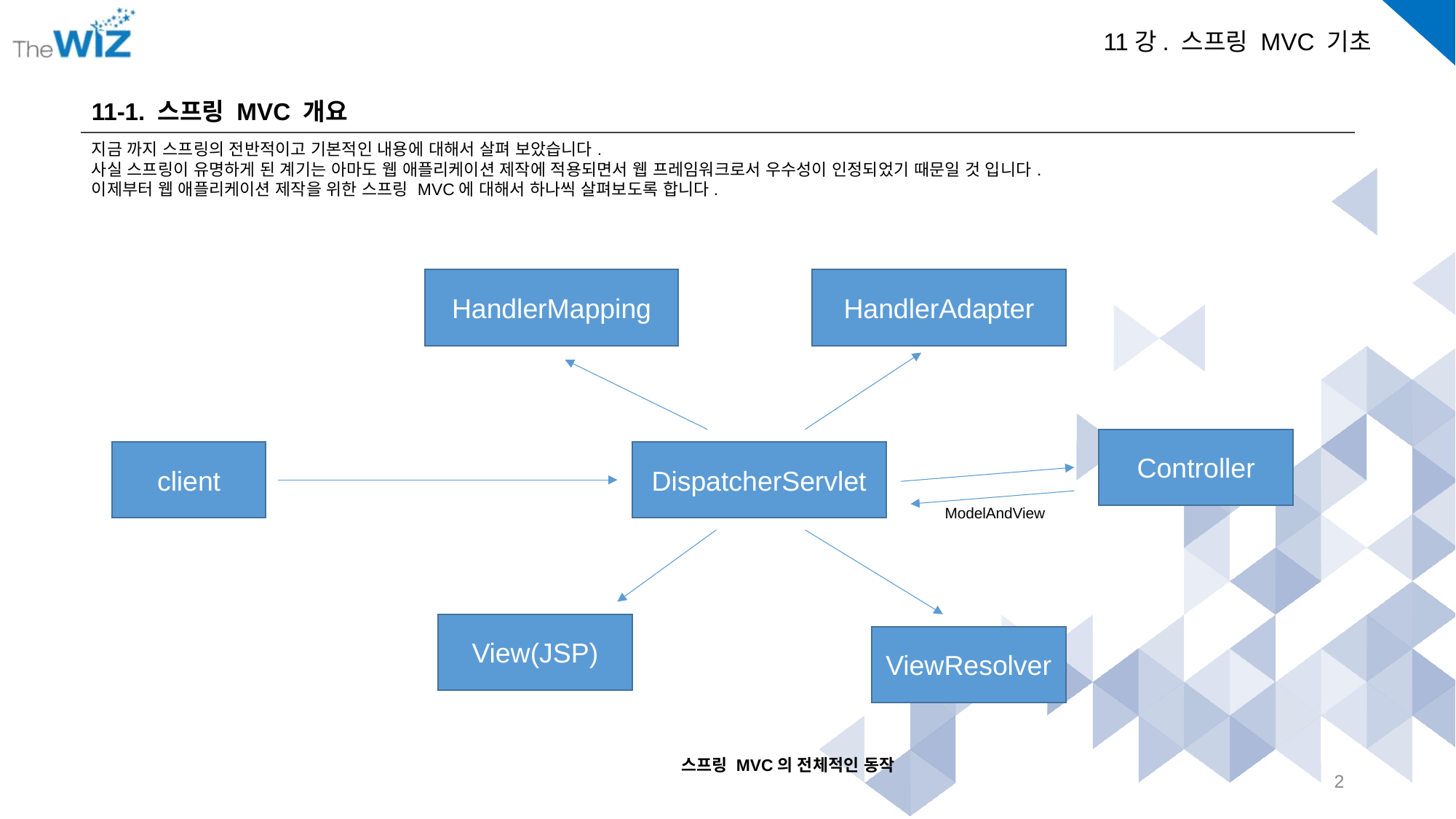

11-1. 스프링 MVC 개요
지금 까지 스프링의 전반적이고 기본적인 내용에 대해서 살펴 보았습니다.
사실 스프링이 유명하게 된 계기는 아마도 웹 애플리케이션 제작에 적용되면서 웹 프레임워크로서 우수성이 인정되었기 때문일 것 입니다.
이제부터 웹 애플리케이션 제작을 위한 스프링 MVC에 대해서 하나씩 살펴보도록 합니다.
HandlerMapping
HandlerAdapter
Controller
client
DispatcherServlet
ModelAndView
View(JSP)
ViewResolver
스프링 MVC의 전체적인 동작
2